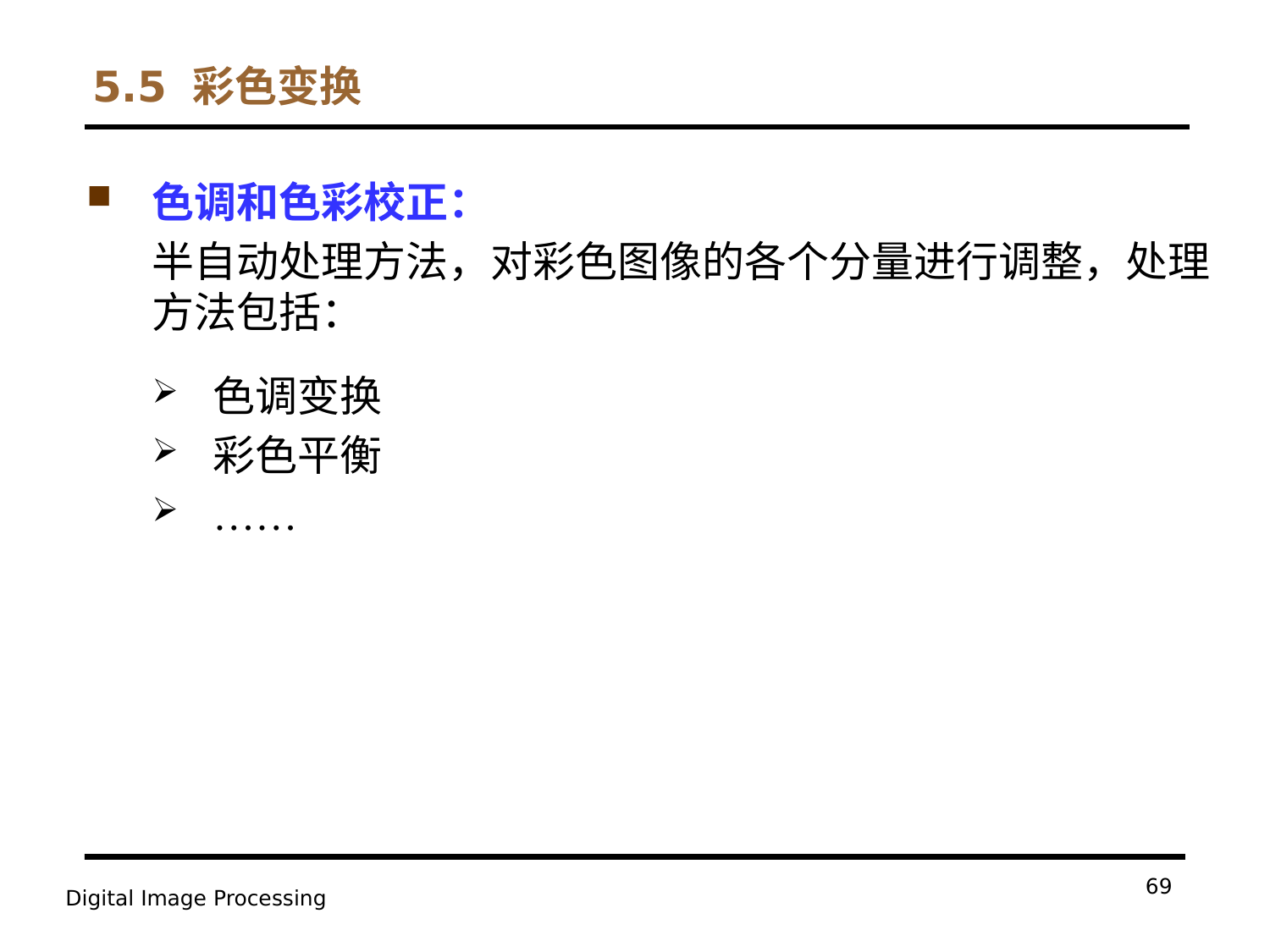

# 5.5 彩色变换
色调和色彩校正：
半自动处理方法，对彩色图像的各个分量进行调整，处理方法包括：

色调变换
彩色平衡
……
69
Digital Image Processing